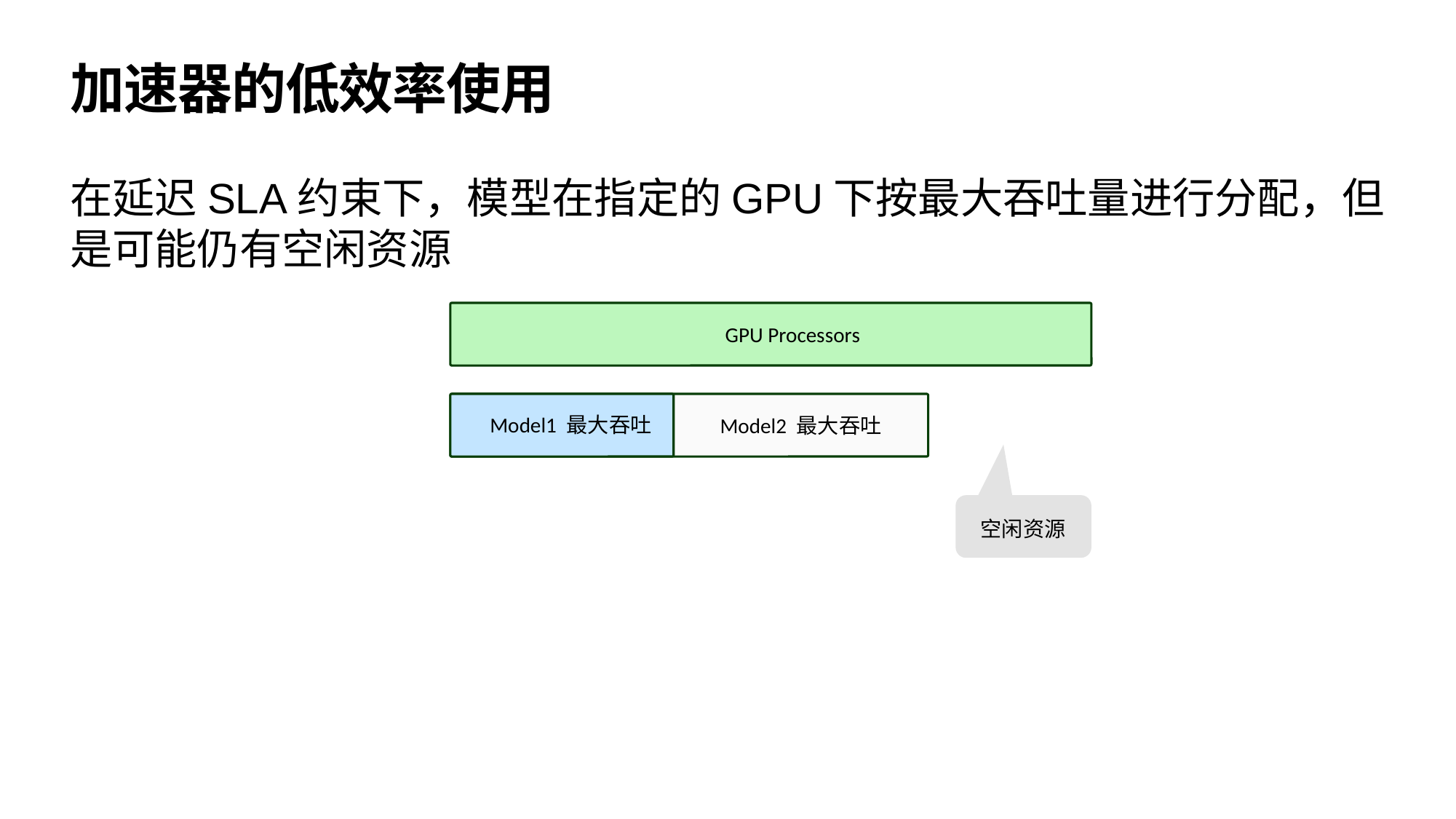

# 加速器的低效率使用
在延迟SLA约束下，模型在指定的GPU下按最大吞吐量进行分配，但是可能仍有空闲资源

GPU Processors

Model1 最大吞吐
Model2 最大吞吐
空闲资源